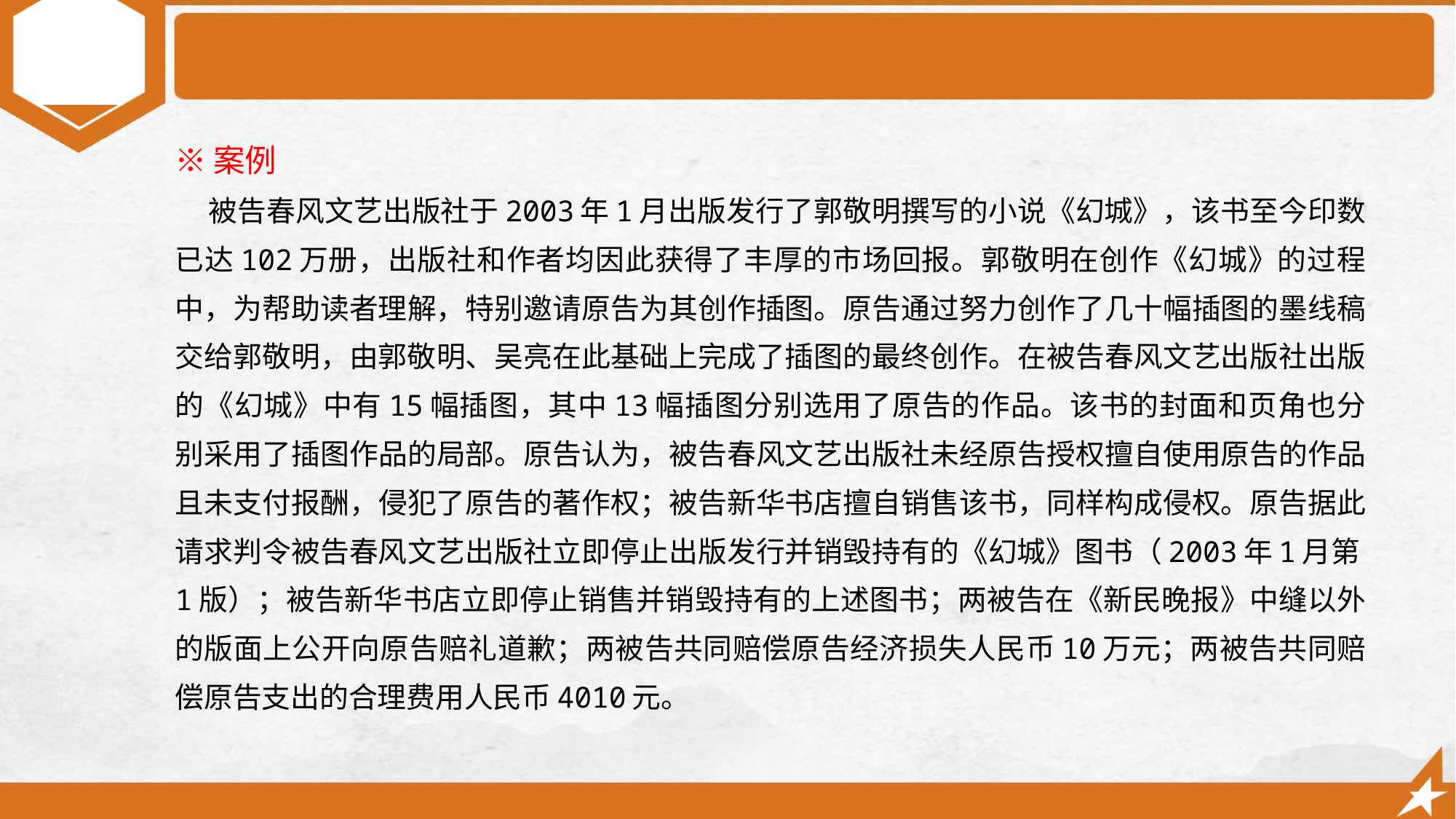

※案例
    被告春风文艺出版社于2003年1月出版发行了郭敬明撰写的小说《幻城》，该书至今印数已达102万册，出版社和作者均因此获得了丰厚的市场回报。郭敬明在创作《幻城》的过程中，为帮助读者理解，特别邀请原告为其创作插图。原告通过努力创作了几十幅插图的墨线稿交给郭敬明，由郭敬明、吴亮在此基础上完成了插图的最终创作。在被告春风文艺出版社出版的《幻城》中有15幅插图，其中13幅插图分别选用了原告的作品。该书的封面和页角也分别采用了插图作品的局部。原告认为，被告春风文艺出版社未经原告授权擅自使用原告的作品且未支付报酬，侵犯了原告的著作权；被告新华书店擅自销售该书，同样构成侵权。原告据此请求判令被告春风文艺出版社立即停止出版发行并销毁持有的《幻城》图书（2003年1月第1版）；被告新华书店立即停止销售并销毁持有的上述图书；两被告在《新民晚报》中缝以外的版面上公开向原告赔礼道歉；两被告共同赔偿原告经济损失人民币10万元；两被告共同赔偿原告支出的合理费用人民币4010元。